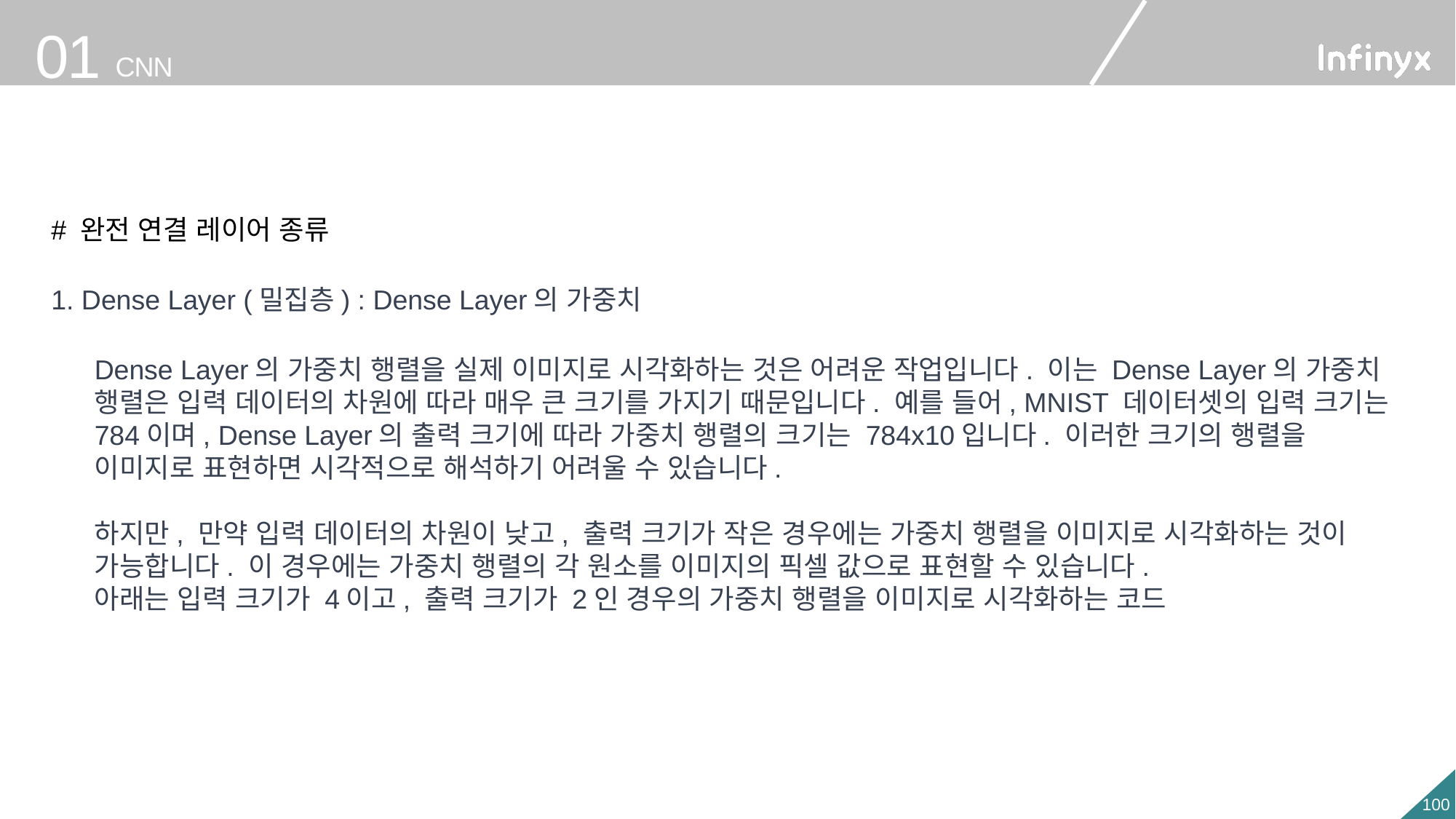

# 완전 연결 레이어 종류
1. Dense Layer (밀집층) : Dense Layer의 가중치
Dense Layer의 가중치 행렬을 실제 이미지로 시각화하는 것은 어려운 작업입니다. 이는 Dense Layer의 가중치 행렬은 입력 데이터의 차원에 따라 매우 큰 크기를 가지기 때문입니다. 예를 들어, MNIST 데이터셋의 입력 크기는 784이며, Dense Layer의 출력 크기에 따라 가중치 행렬의 크기는 784x10입니다. 이러한 크기의 행렬을 이미지로 표현하면 시각적으로 해석하기 어려울 수 있습니다.

하지만, 만약 입력 데이터의 차원이 낮고, 출력 크기가 작은 경우에는 가중치 행렬을 이미지로 시각화하는 것이 가능합니다. 이 경우에는 가중치 행렬의 각 원소를 이미지의 픽셀 값으로 표현할 수 있습니다.
아래는 입력 크기가 4이고, 출력 크기가 2인 경우의 가중치 행렬을 이미지로 시각화하는 코드